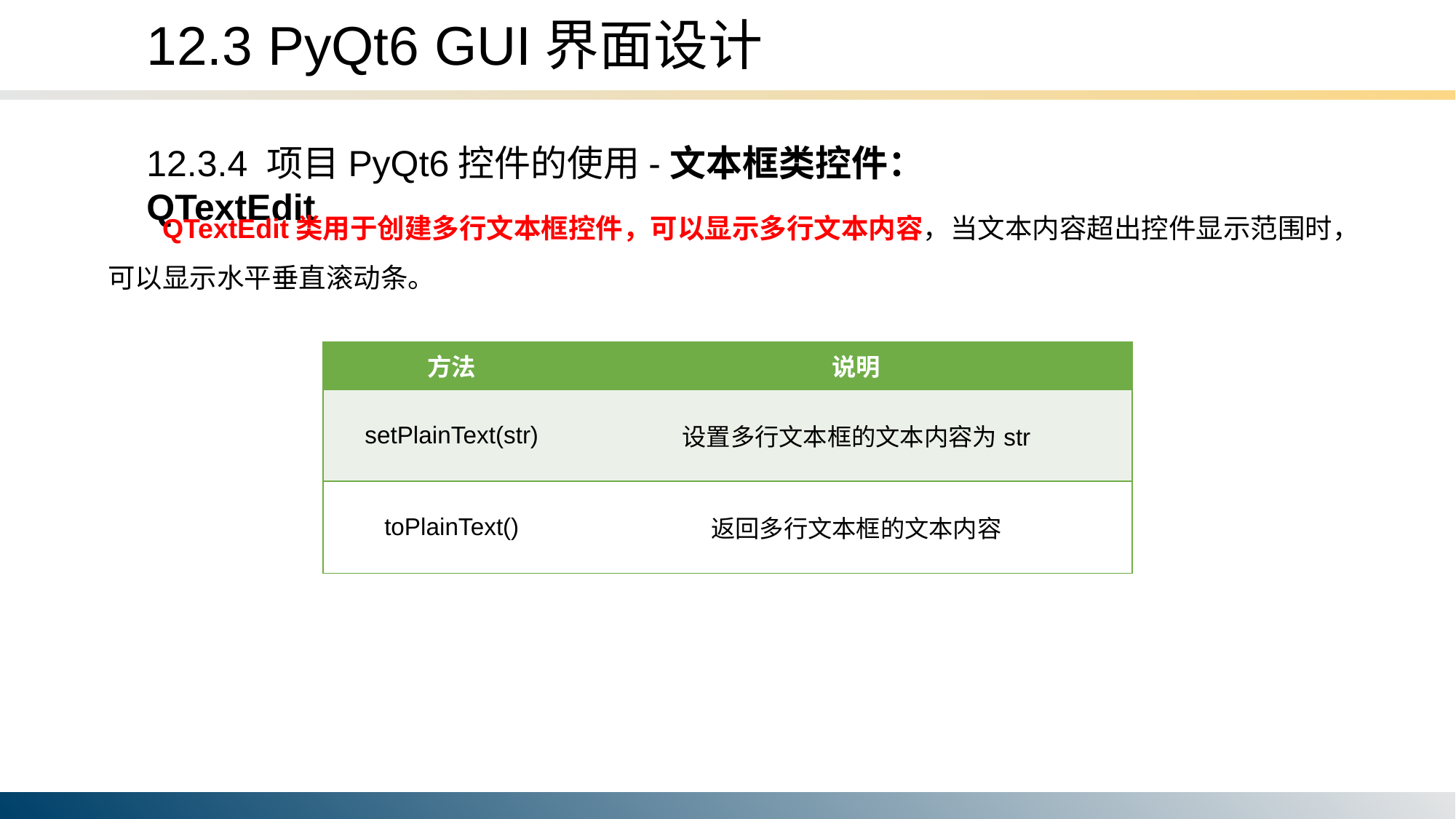

12.3 PyQt6 GUI界面设计
12.3.4 项目PyQt6控件的使用-文本框类控件：QTextEdit
QTextEdit类用于创建多行文本框控件，可以显示多行文本内容，当文本内容超出控件显示范围时，可以显示水平垂直滚动条。
| 方法 | 说明 |
| --- | --- |
| setPlainText(str) | 设置多行文本框的文本内容为str |
| toPlainText() | 返回多行文本框的文本内容 |